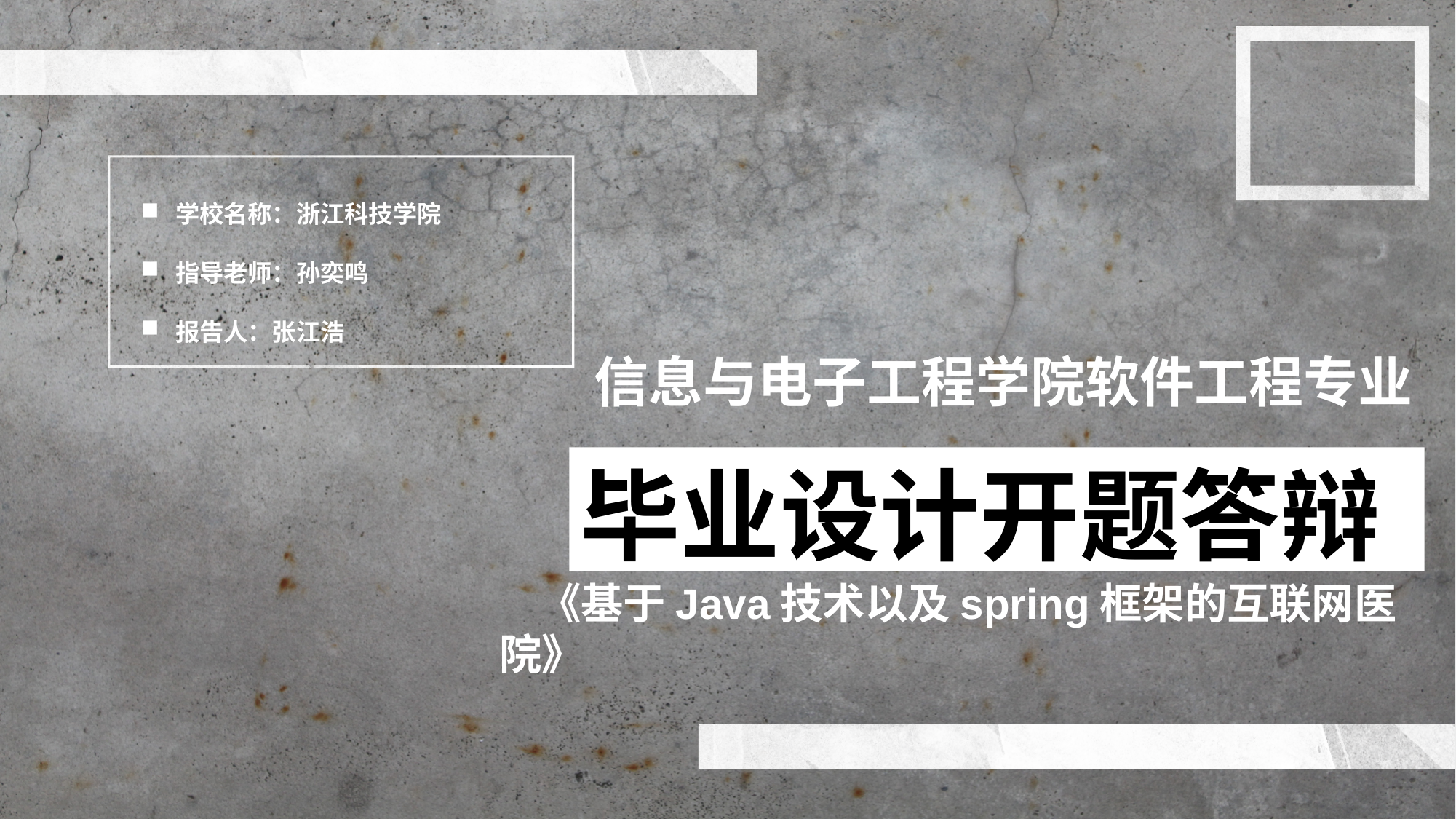

学校名称：浙江科技学院
指导老师：孙奕鸣
报告人：张江浩
信息与电子工程学院软件工程专业
毕业设计开题答辩
   《基于Java技术以及spring框架的互联网医院》